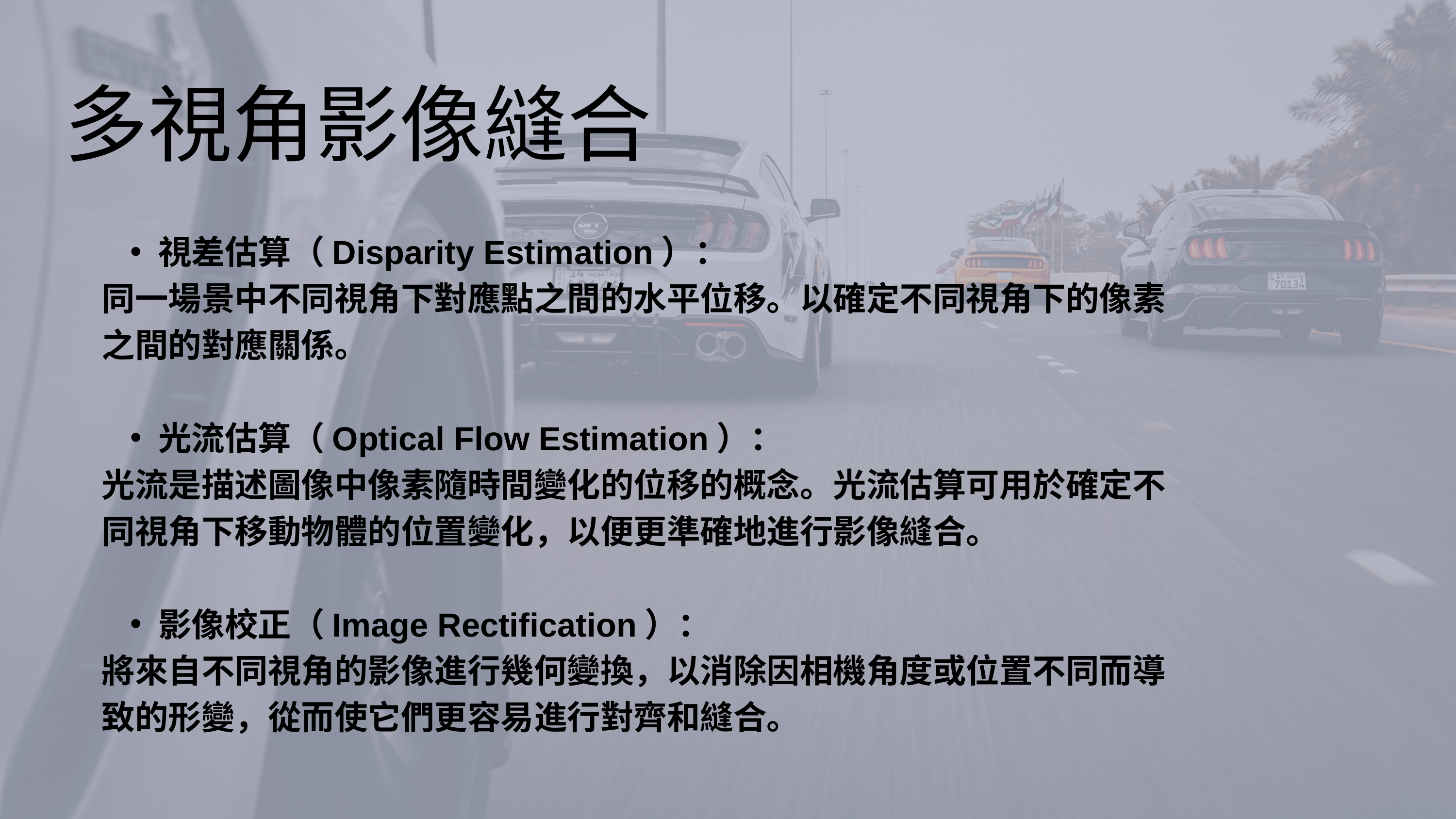

多視角影像縫合
視差估算（Disparity Estimation）：
同一場景中不同視角下對應點之間的水平位移。以確定不同視角下的像素 之間的對應關係。

光流估算（Optical Flow Estimation）：
光流是描述圖像中像素隨時間變化的位移的概念。光流估算可用於確定不同視角下移動物體的位置變化，以便更準確地進行影像縫合。

影像校正（Image Rectification）：
將來自不同視角的影像進行幾何變換，以消除因相機角度或位置不同而導致的形變，從而使它們更容易進行對齊和縫合。